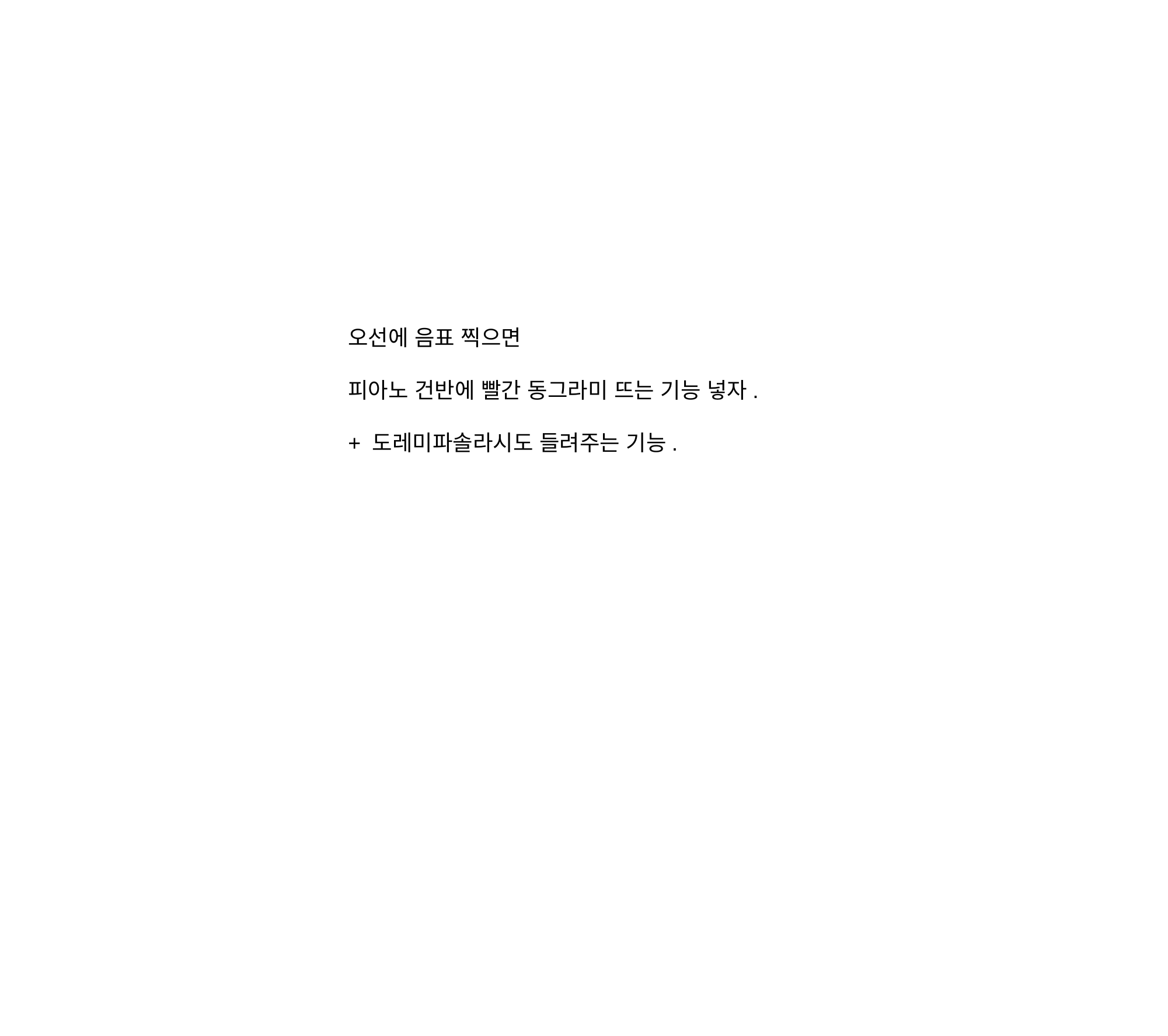

오선에 음표 찍으면

피아노 건반에 빨간 동그라미 뜨는 기능 넣자.

+ 도레미파솔라시도 들려주는 기능.